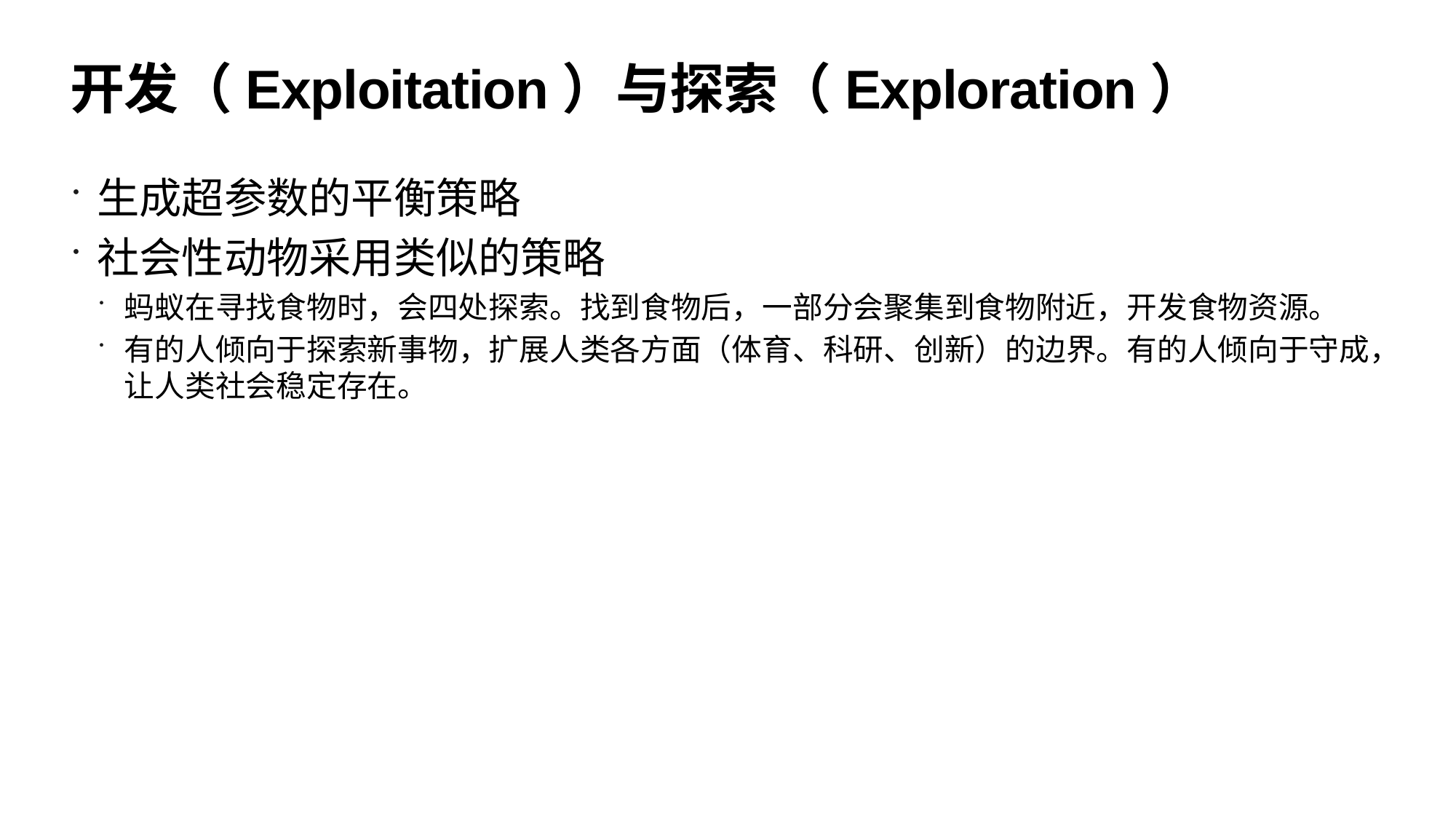

# 开发（Exploitation）与探索（Exploration）
生成超参数的平衡策略
社会性动物采用类似的策略
蚂蚁在寻找食物时，会四处探索。找到食物后，一部分会聚集到食物附近，开发食物资源。
有的人倾向于探索新事物，扩展人类各方面（体育、科研、创新）的边界。有的人倾向于守成，让人类社会稳定存在。